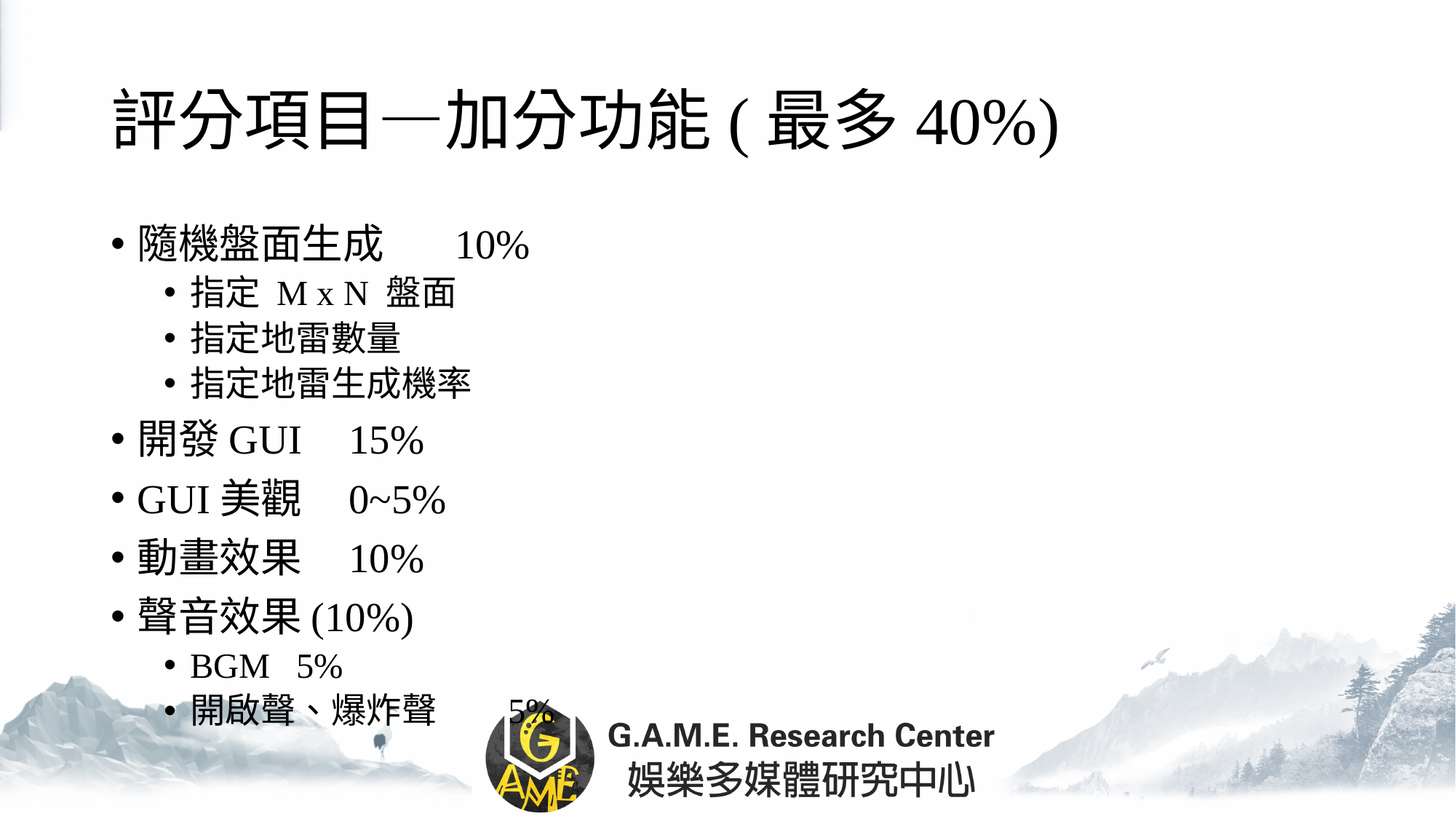

# 評分項目―加分功能(最多40%)
隨機盤面生成			10%
指定 M x N 盤面
指定地雷數量
指定地雷生成機率
開發GUI				15%
GUI美觀				0~5%
動畫效果				10%
聲音效果(10%)
BGM				5%
開啟聲、爆炸聲		5%